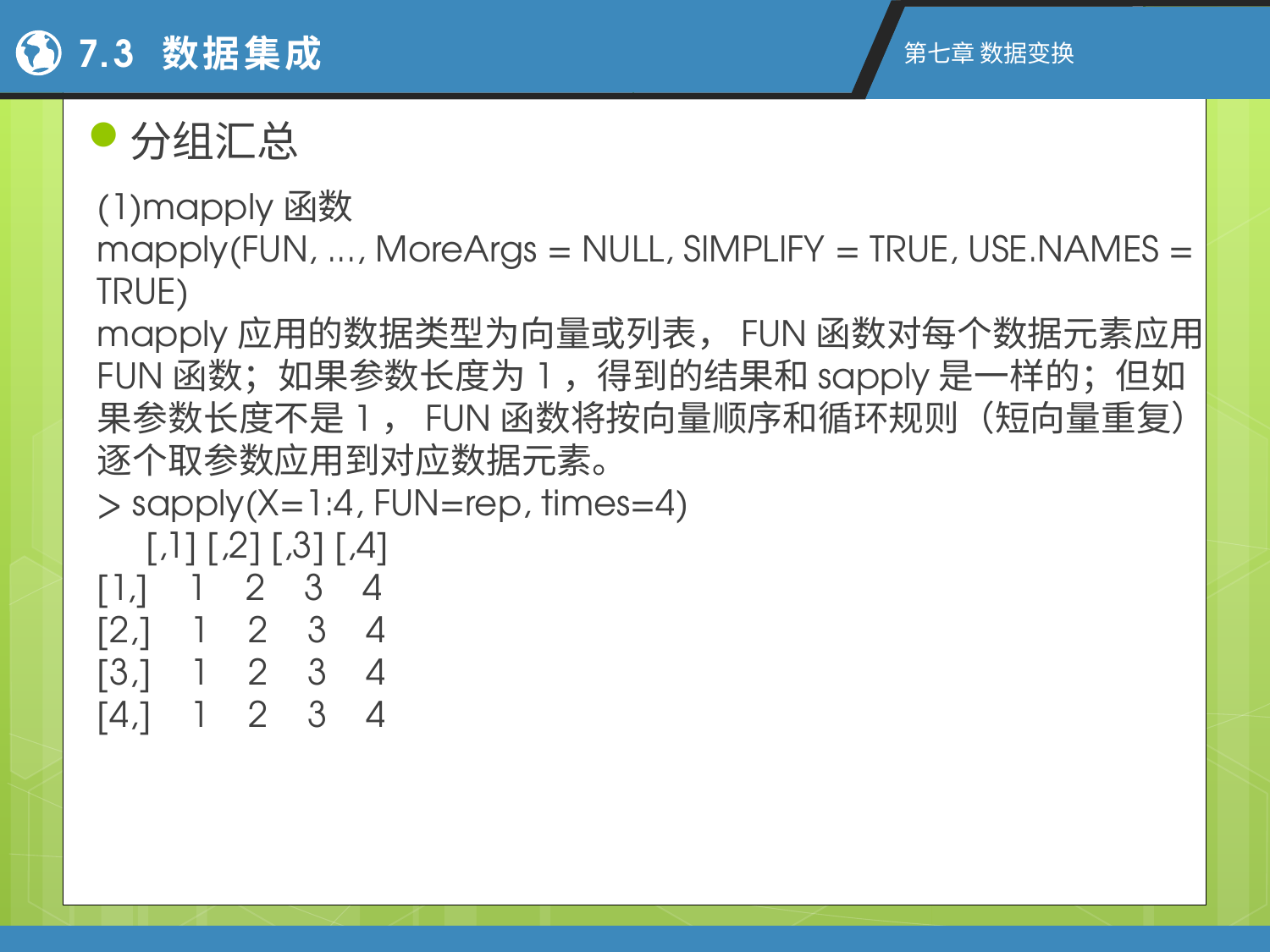

7.3 数据集成

第七章 数据变换
分组汇总
(1)mapply函数
mapply(FUN, ..., MoreArgs = NULL, SIMPLIFY = TRUE, USE.NAMES = TRUE)
mapply应用的数据类型为向量或列表，FUN函数对每个数据元素应用FUN函数；如果参数长度为1，得到的结果和sapply是一样的；但如果参数长度不是1，FUN函数将按向量顺序和循环规则（短向量重复）逐个取参数应用到对应数据元素。
> sapply(X=1:4, FUN=rep, times=4)
     [,1] [,2] [,3] [,4]
[1,]    1    2    3    4
[2,]    1    2    3    4
[3,]    1    2    3    4
[4,]    1    2    3    4